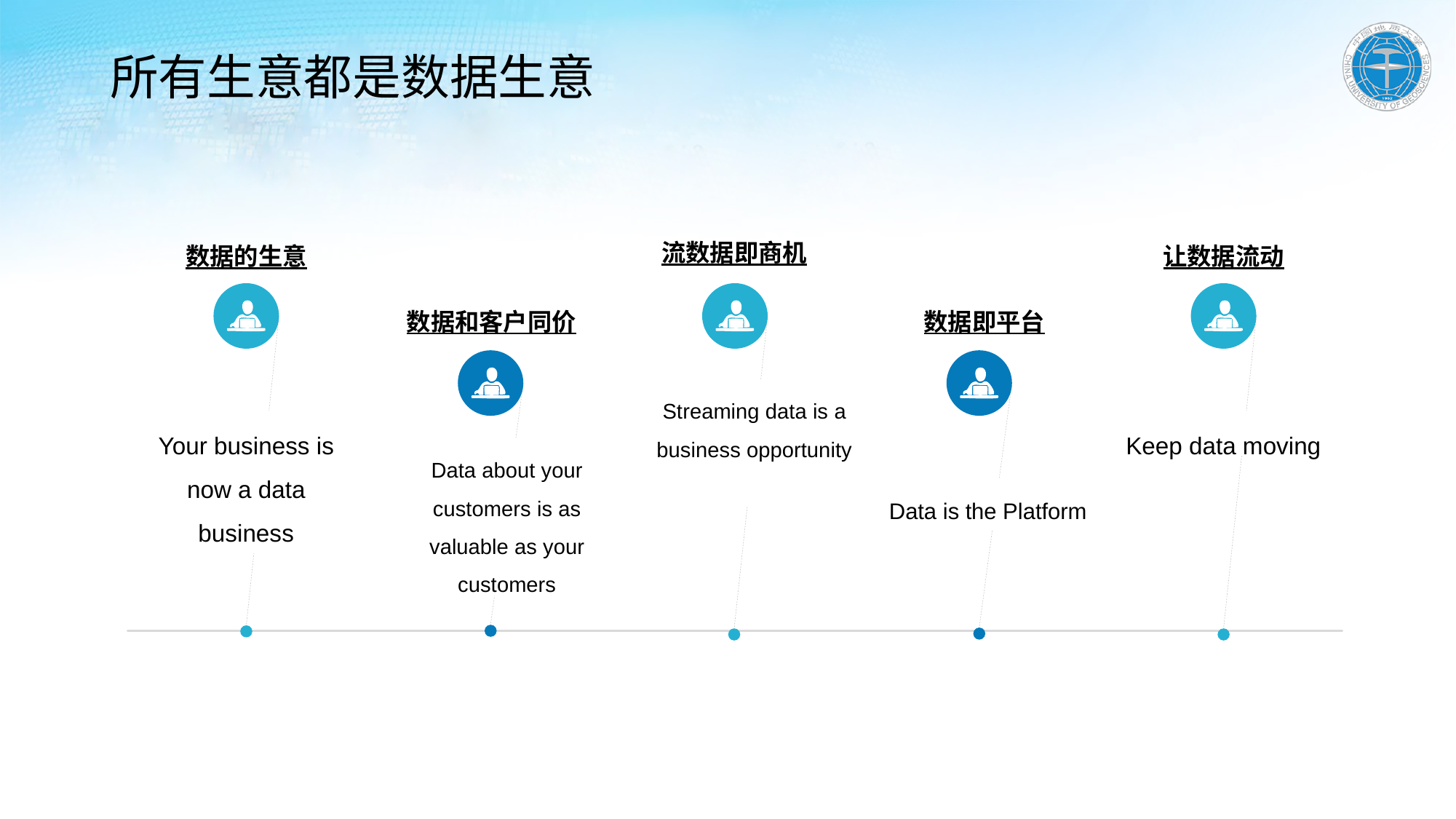

# 所有生意都是数据生意
流数据即商机
让数据流动
数据的生意

数据和客户同价
数据即平台

Streaming data is a business opportunity
Your business is now a data business
Keep data moving
Data about your customers is as valuable as your customers
Data is the Platform